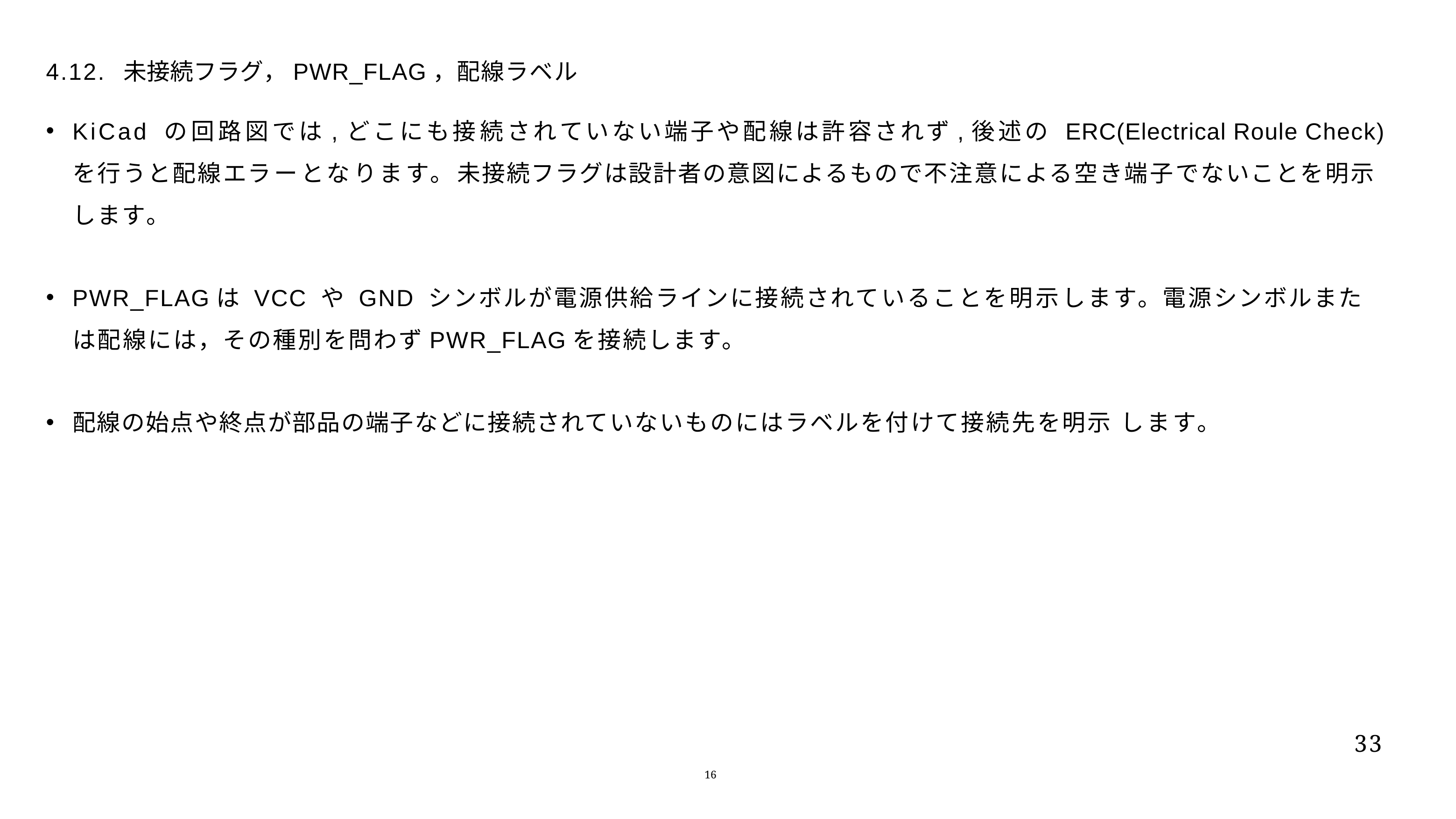

4.12. 未接続フラグ，PWR_FLAG，配線ラベル
KiCad の回路図では,どこにも接続されていない端子や配線は許容されず,後述の ERC(Electrical Roule Check)を行うと配線エラーとなります。未接続フラグは設計者の意図によるもので不注意による空き端子でないことを明示します。

PWR_FLAGは VCC や GND シンボルが電源供給ラインに接続されていることを明示します。電源シンボルまたは配線には，その種別を問わずPWR_FLAGを接続します。

配線の始点や終点が部品の端子などに接続されていないものにはラベルを付けて接続先を明示 します。

33
16